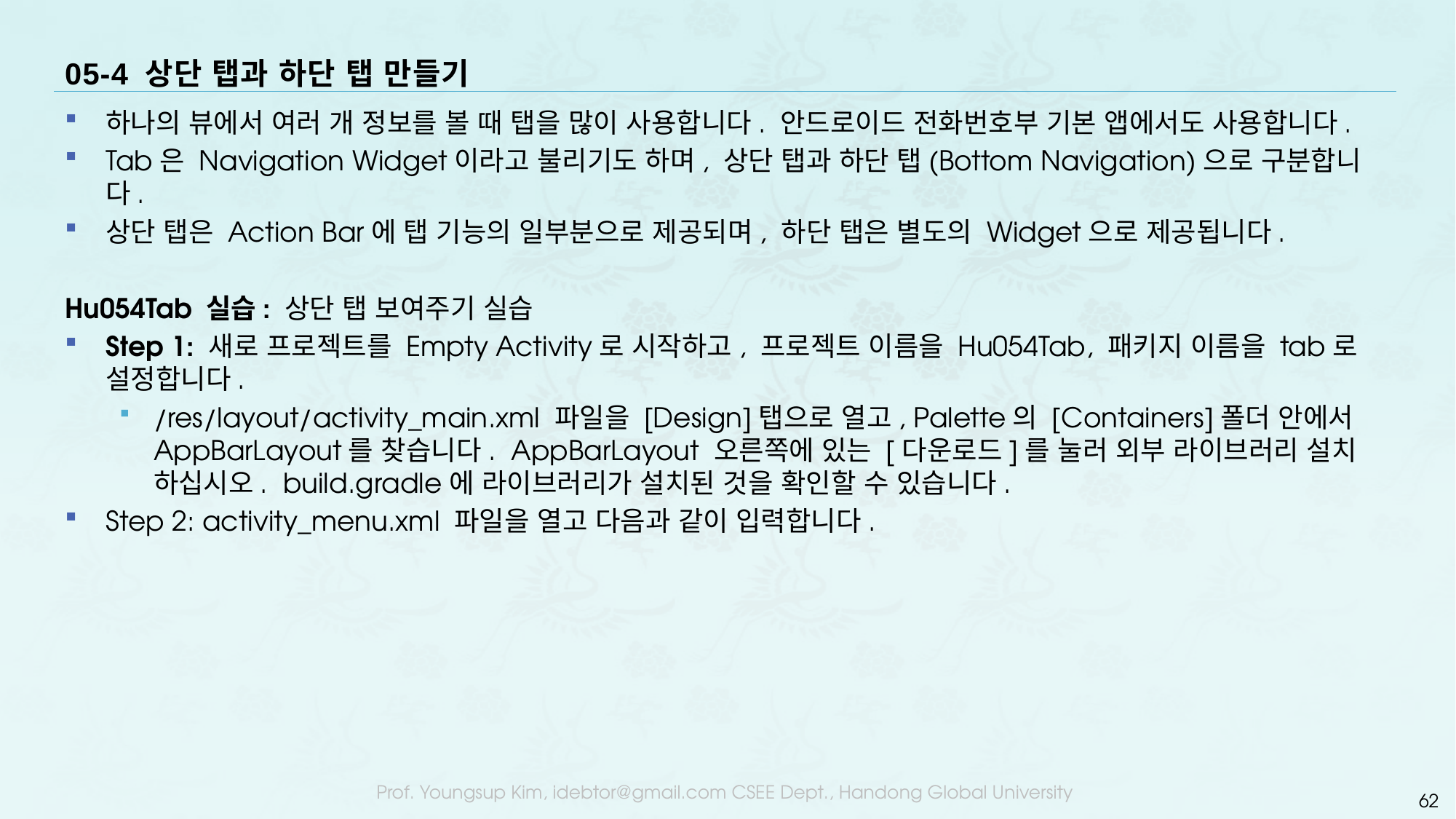

# 05-4 상단 탭과 하단 탭 만들기
하나의 뷰에서 여러 개 정보를 볼 때 탭을 많이 사용합니다. 안드로이드 전화번호부 기본 앱에서도 사용합니다.
Tab은 Navigation Widget이라고 불리기도 하며, 상단 탭과 하단 탭(Bottom Navigation)으로 구분합니다.
상단 탭은 Action Bar에 탭 기능의 일부분으로 제공되며, 하단 탭은 별도의 Widget으로 제공됩니다.

Hu054Tab 실습: 상단 탭 보여주기 실습
Step 1: 새로 프로젝트를 Empty Activity로 시작하고, 프로젝트 이름을 Hu054Tab, 패키지 이름을 tab로 설정합니다.
/res/layout/activity_main.xml 파일을 [Design]탭으로 열고, Palette의 [Containers]폴더 안에서 AppBarLayout를 찾습니다.  AppBarLayout 오른쪽에 있는 [다운로드]를 눌러 외부 라이브러리 설치 하십시오.  build.gradle에 라이브러리가 설치된 것을 확인할 수 있습니다.
Step 2: activity_menu.xml 파일을 열고 다음과 같이 입력합니다.

62